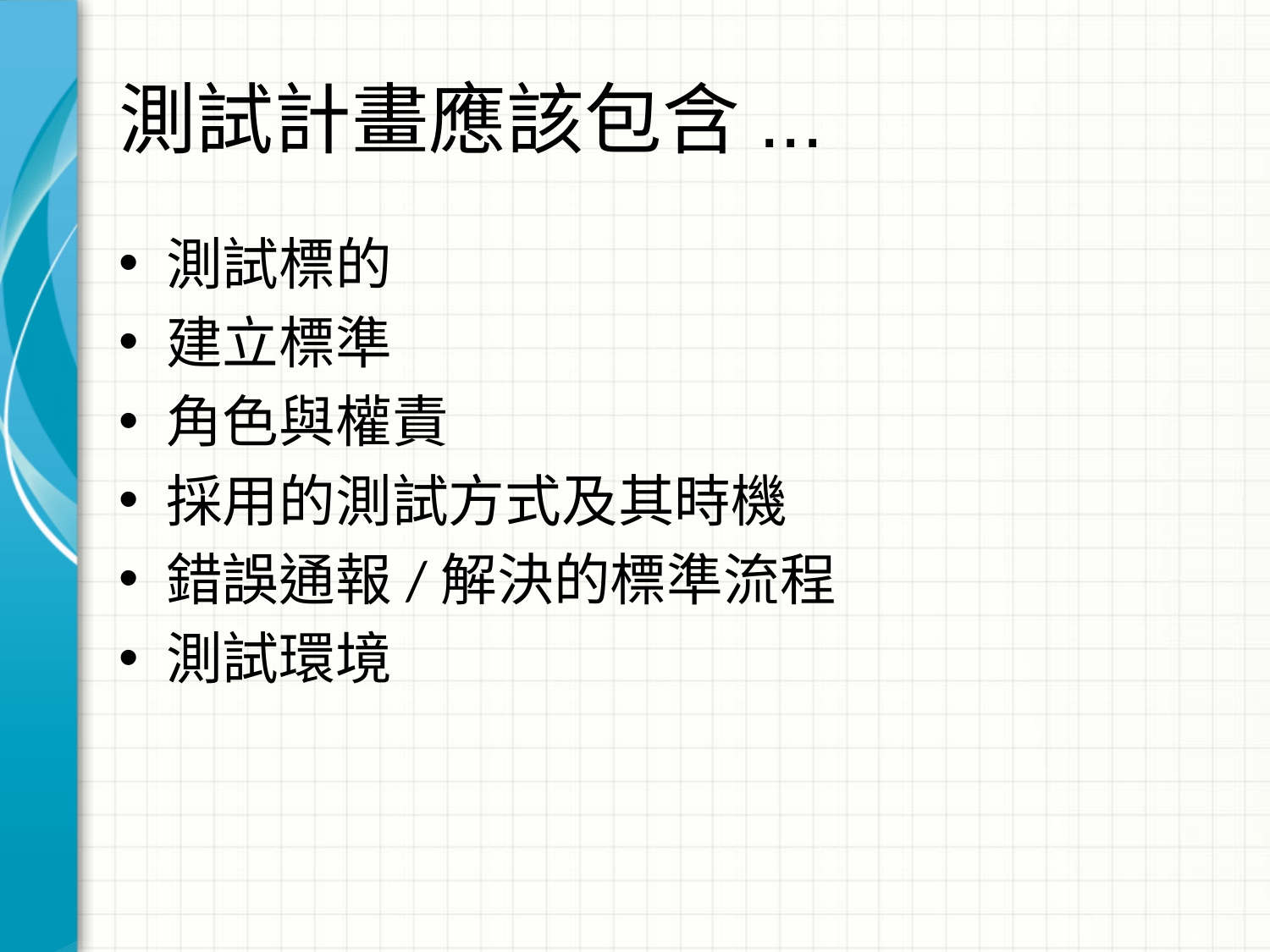

# 測試計畫應該包含...
測試標的
建立標準
角色與權責
採用的測試方式及其時機
錯誤通報/解決的標準流程
測試環境